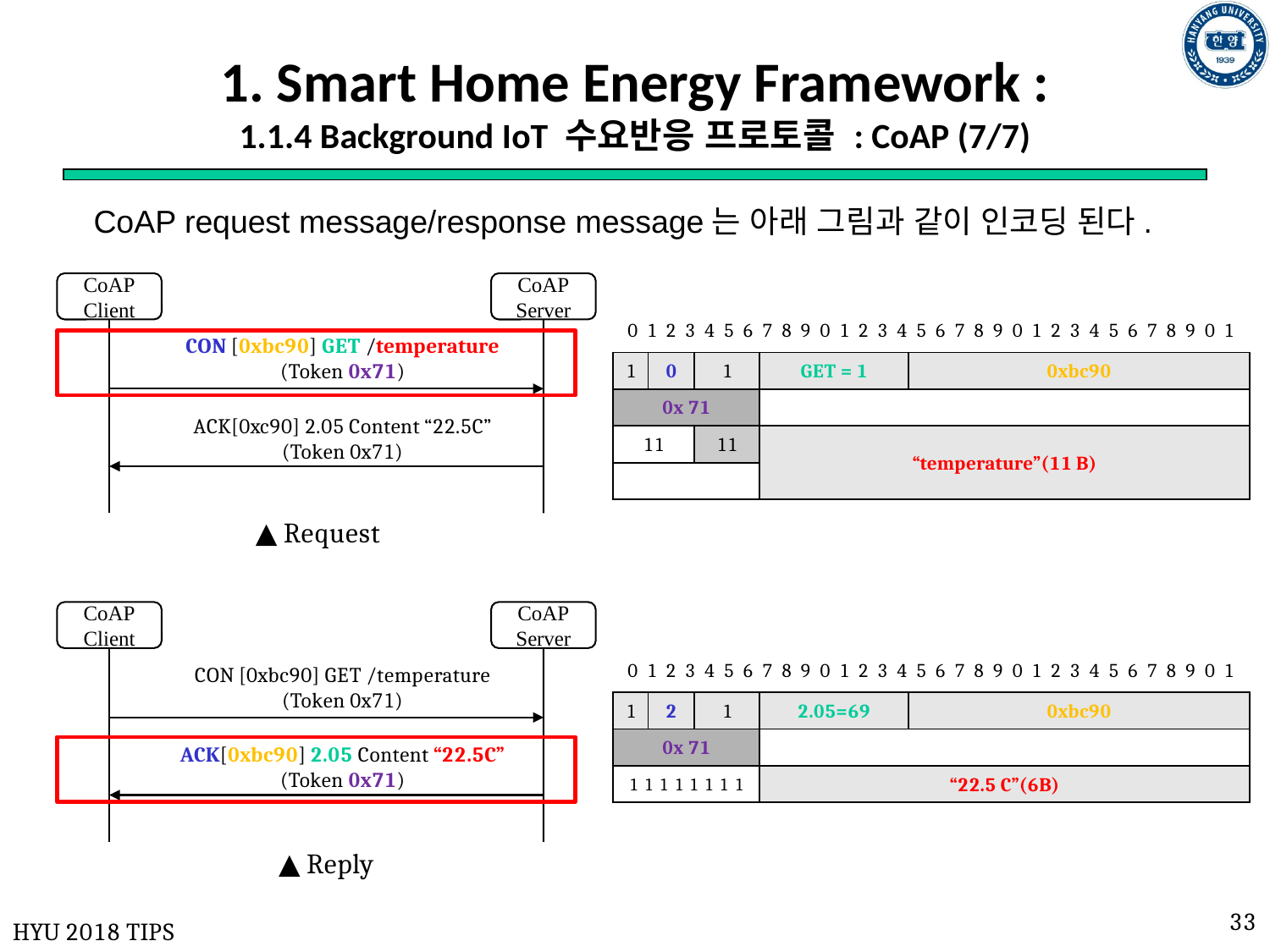

# 1. Smart Home Energy Framework : 1.1.4 Background IoT 수요반응 프로토콜 : CoAP (7/7)
  CoAP request message/response message는 아래 그림과 같이 인코딩 된다.
CoAP
Client
CoAP
Server
CON [0xbc90] GET /temperature
(Token 0x71)
ACK[0xc90] 2.05 Content “22.5C”
(Token 0x71)
0  1  2  3  4  5  6  7  8  9  0  1  2  3  4  5  6  7  8  9  0  1  2  3  4  5  6  7  8  9  0  1

| 1 | 0 | 1 | GET = 1 | 0xbc90 |
| --- | --- | --- | --- | --- |
| 0x 71 |  |  |  |  |
| 11 |  | 11 | “temperature”(11 B) |  |
|  |  |  |  |  |
▲ Request
CoAP
Client
CoAP
Server
CON [0xbc90] GET /temperature
(Token 0x71)
ACK[0xbc90] 2.05 Content “22.5C”
(Token 0x71)
0  1  2  3  4  5  6  7  8  9  0  1  2  3  4  5  6  7  8  9  0  1  2  3  4  5  6  7  8  9  0  1
| 1 | 2 | 1 | 2.05=69 | 0xbc90 |
| --- | --- | --- | --- | --- |
| 0x 71 |  |  |  |  |
| 11111111 |  |  | “22.5 C”(6B) |  |

▲ Reply
33
HYU 2018 TIPS